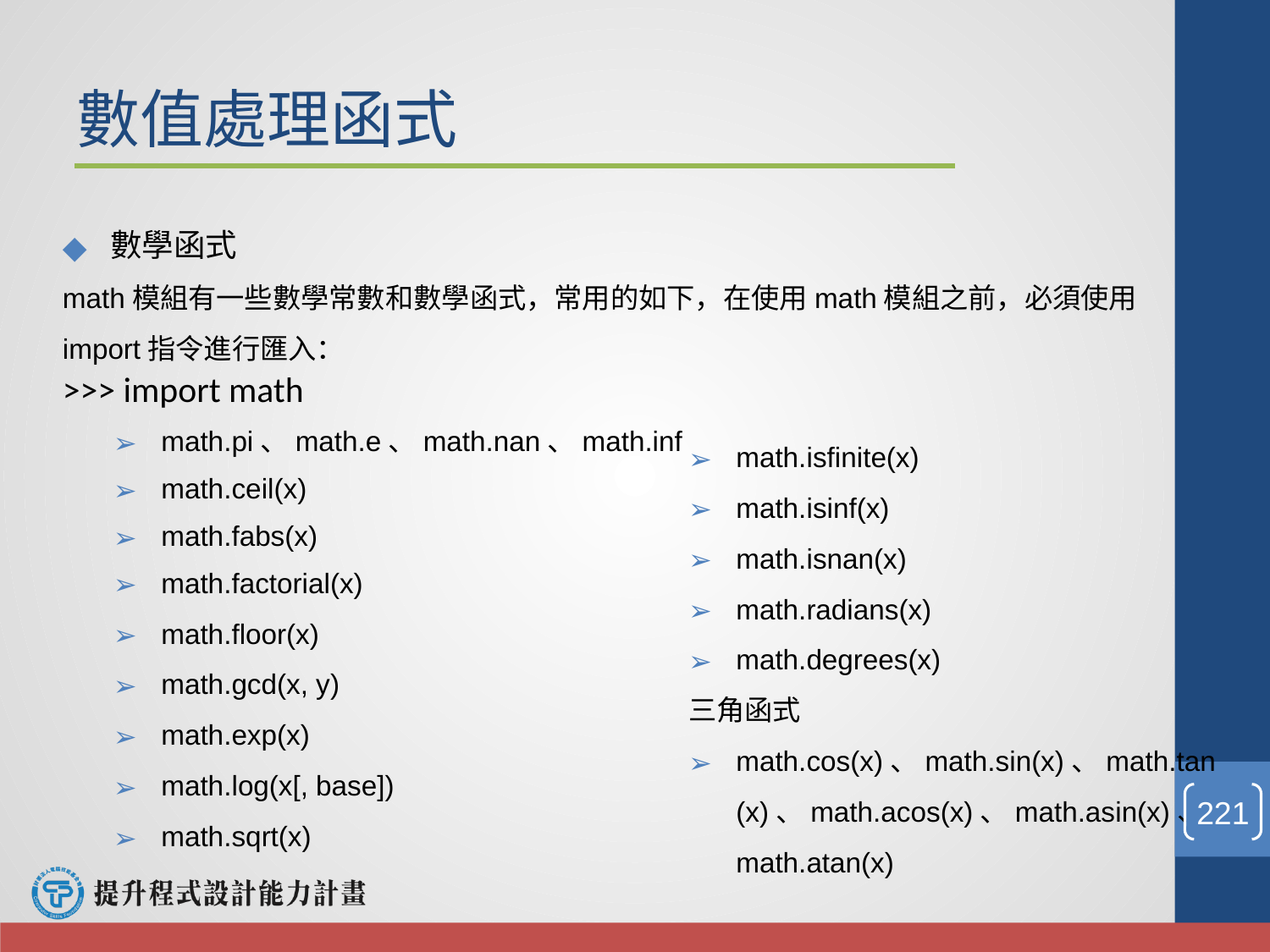

# 數值處理函式
數學函式
math模組有一些數學常數和數學函式，常用的如下，在使用math模組之前，必須使用import指令進行匯入：
>>> import math
math.pi、math.e、math.nan、math.inf
math.ceil(x)
math.fabs(x)
math.factorial(x)
math.floor(x)
math.gcd(x, y)
math.exp(x)
math.log(x[, base])
math.sqrt(x)
math.isfinite(x)
math.isinf(x)
math.isnan(x)
math.radians(x)
math.degrees(x)
三角函式
math.cos(x)、math.sin(x)、math.tan(x)、math.acos(x)、math.asin(x)、math.atan(x)

221